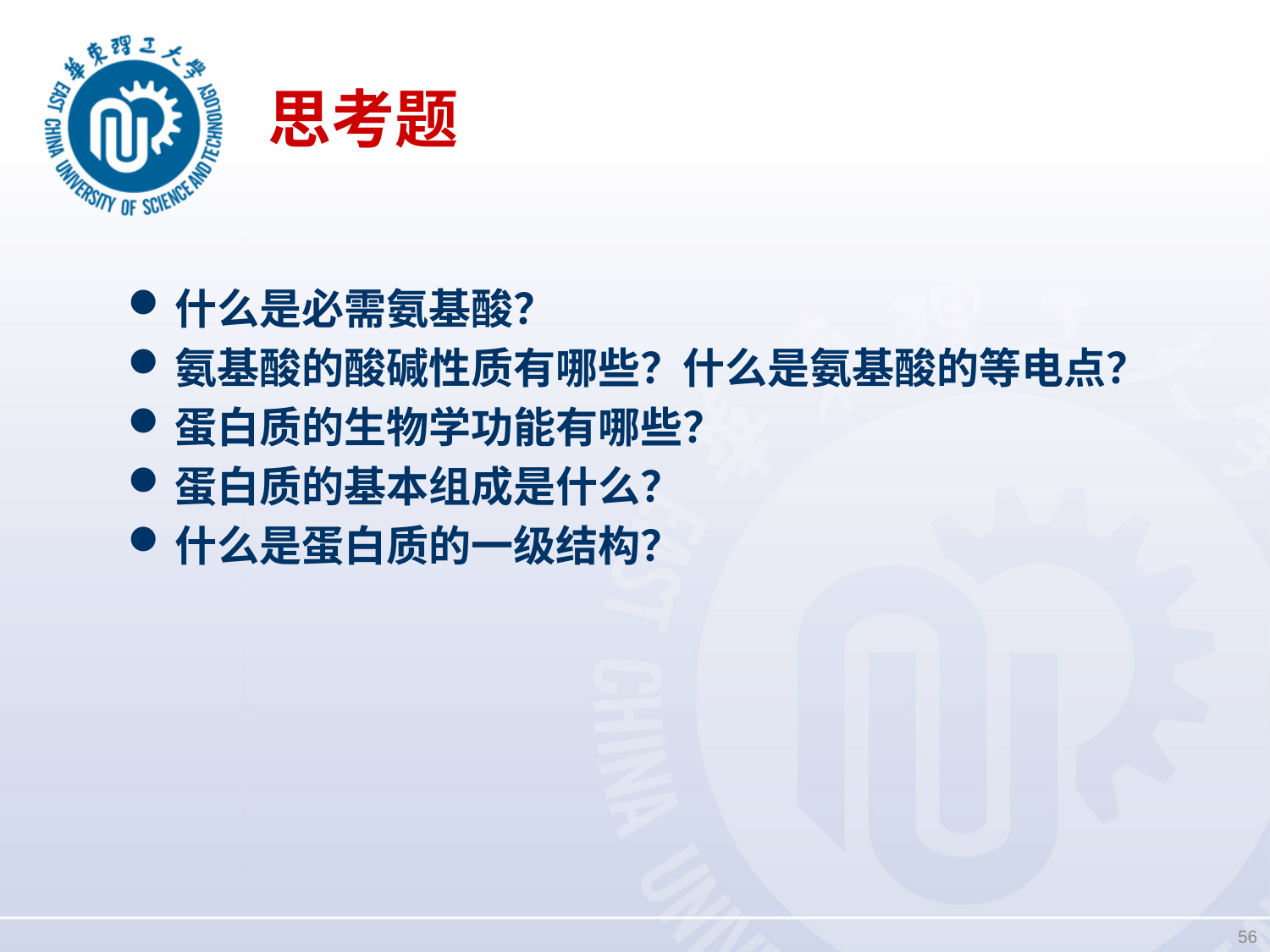

# 思考题
什么是必需氨基酸？
氨基酸的酸碱性质有哪些？什么是氨基酸的等电点？
蛋白质的生物学功能有哪些？
蛋白质的基本组成是什么？
什么是蛋白质的一级结构？

56